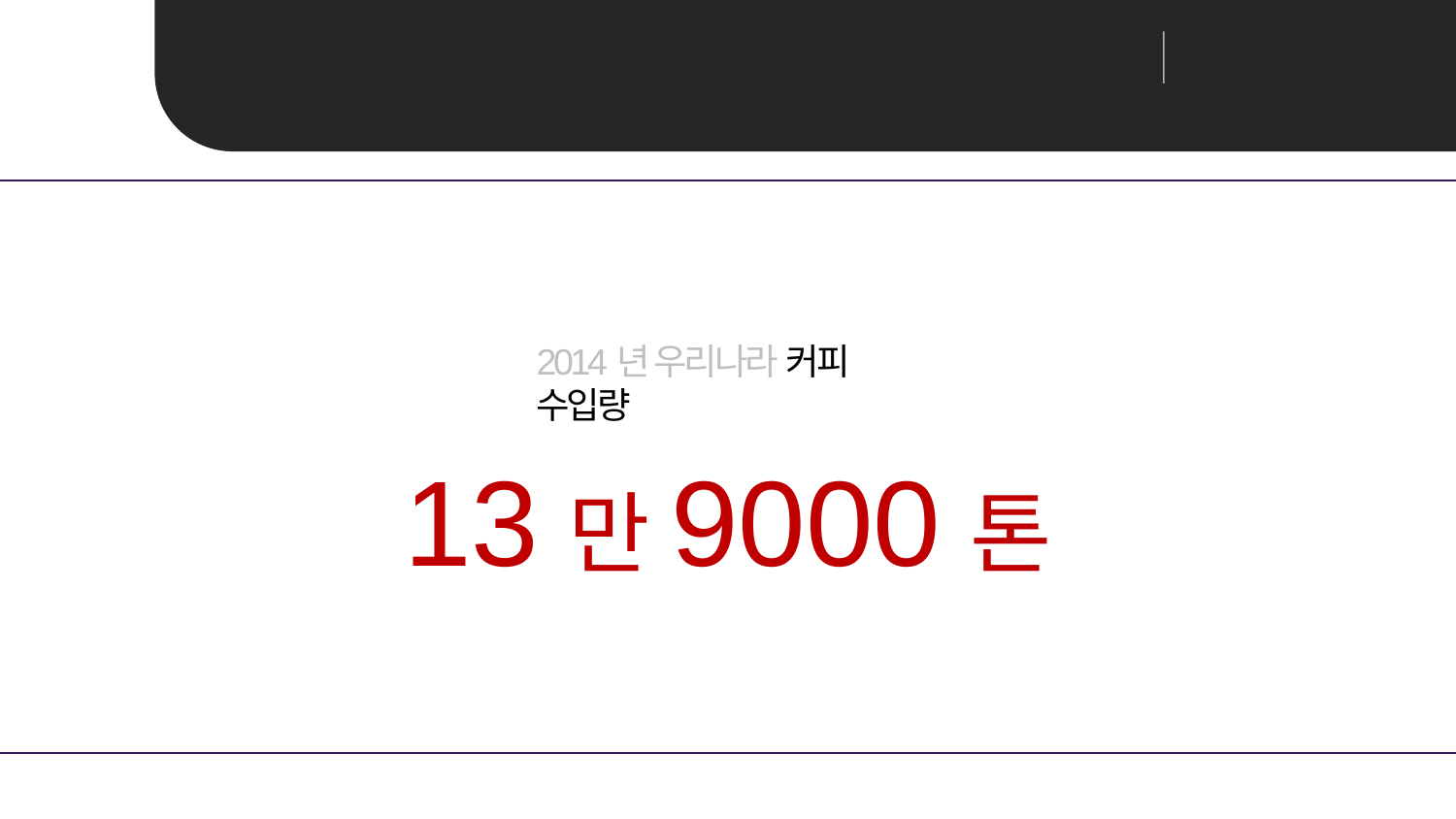

Mobile Programming
teamProject 최종발표
Unit  01 ㅣ  프로젝트 개요_ Project Introduction

2014년 우리나라 커피 수입량
13만9000톤